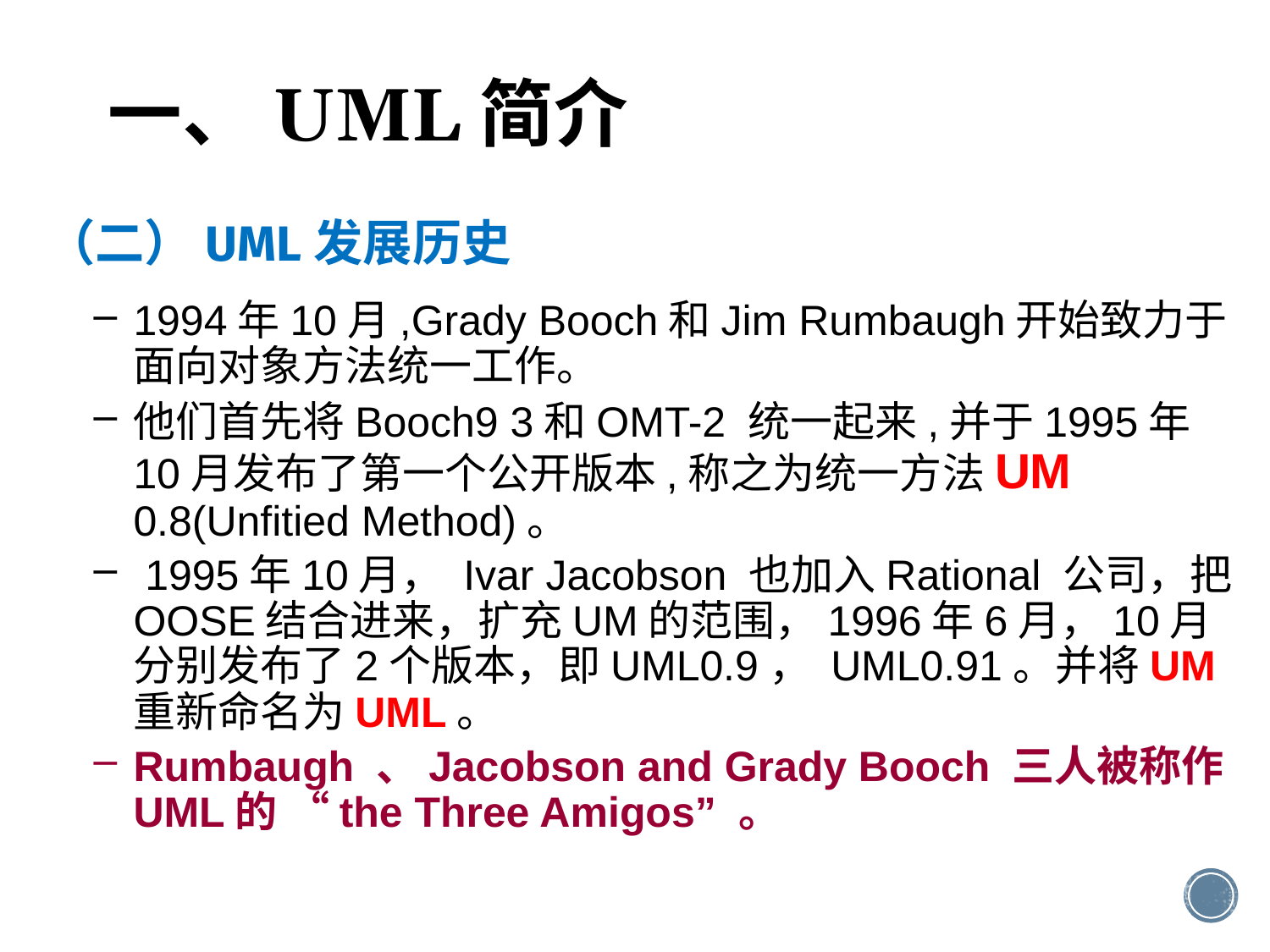

# 一、UML简介
（二）UML发展历史
1994年10月,Grady Booch和Jim Rumbaugh开始致力于面向对象方法统一工作。
他们首先将Booch9 3和OMT-2 统一起来,并于1995年10月发布了第一个公开版本,称之为统一方法UM 0.8(Unfitied Method)。
 1995年10月， Ivar Jacobson 也加入Rational 公司，把OOSE结合进来，扩充UM的范围，1996年6月，10月分别发布了2个版本，即UML0.9， UML0.91。并将UM 重新命名为UML。
Rumbaugh 、Jacobson and Grady Booch 三人被称作UML的 “the Three Amigos” 。